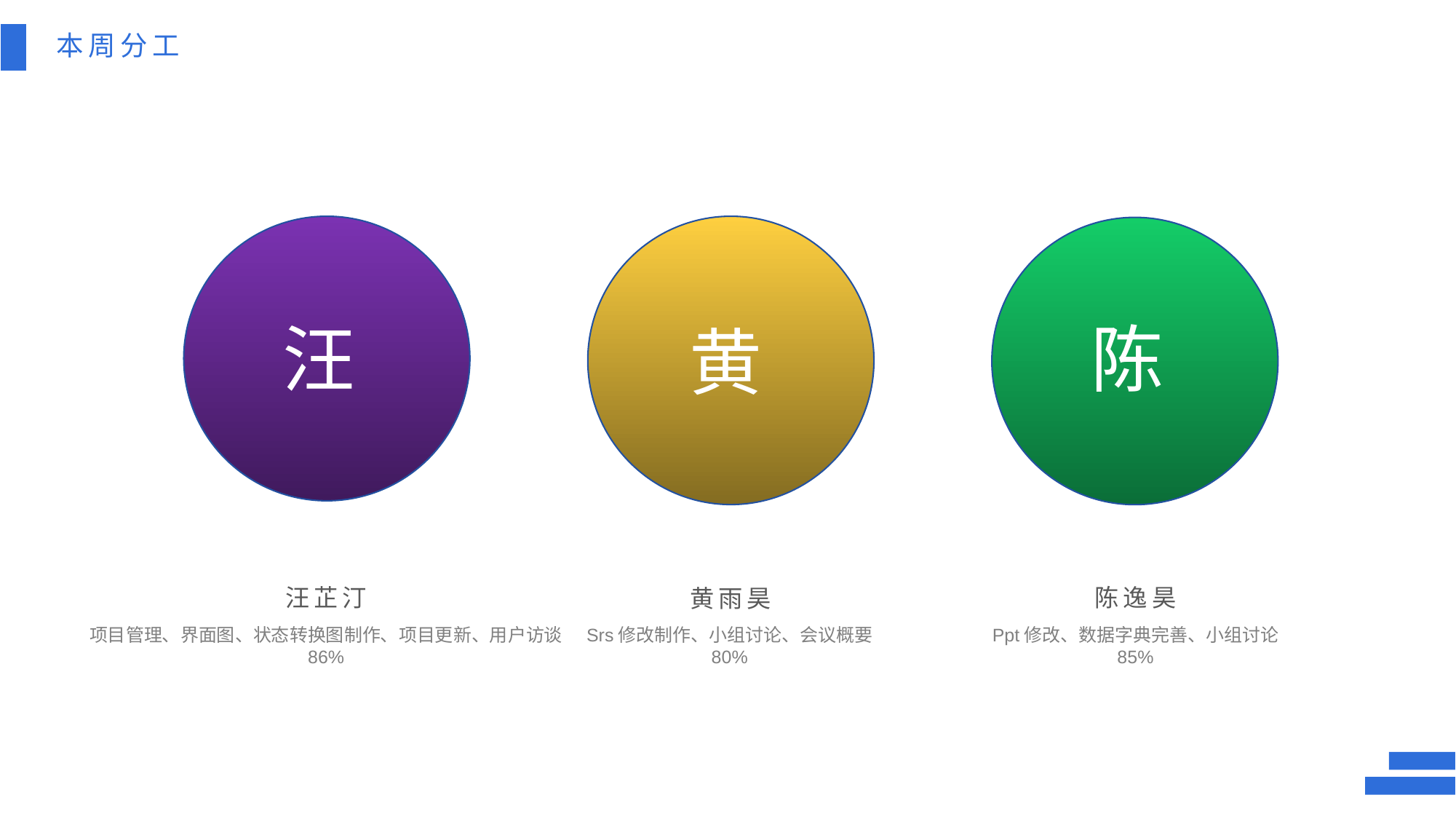

本周分工

汪
陈
黄
汪芷汀
陈逸昊
黄雨昊
项目管理、界面图、状态转换图制作、项目更新、用户访谈
86%
Srs修改制作、小组讨论、会议概要
80%
Ppt修改、数据字典完善、小组讨论
85%